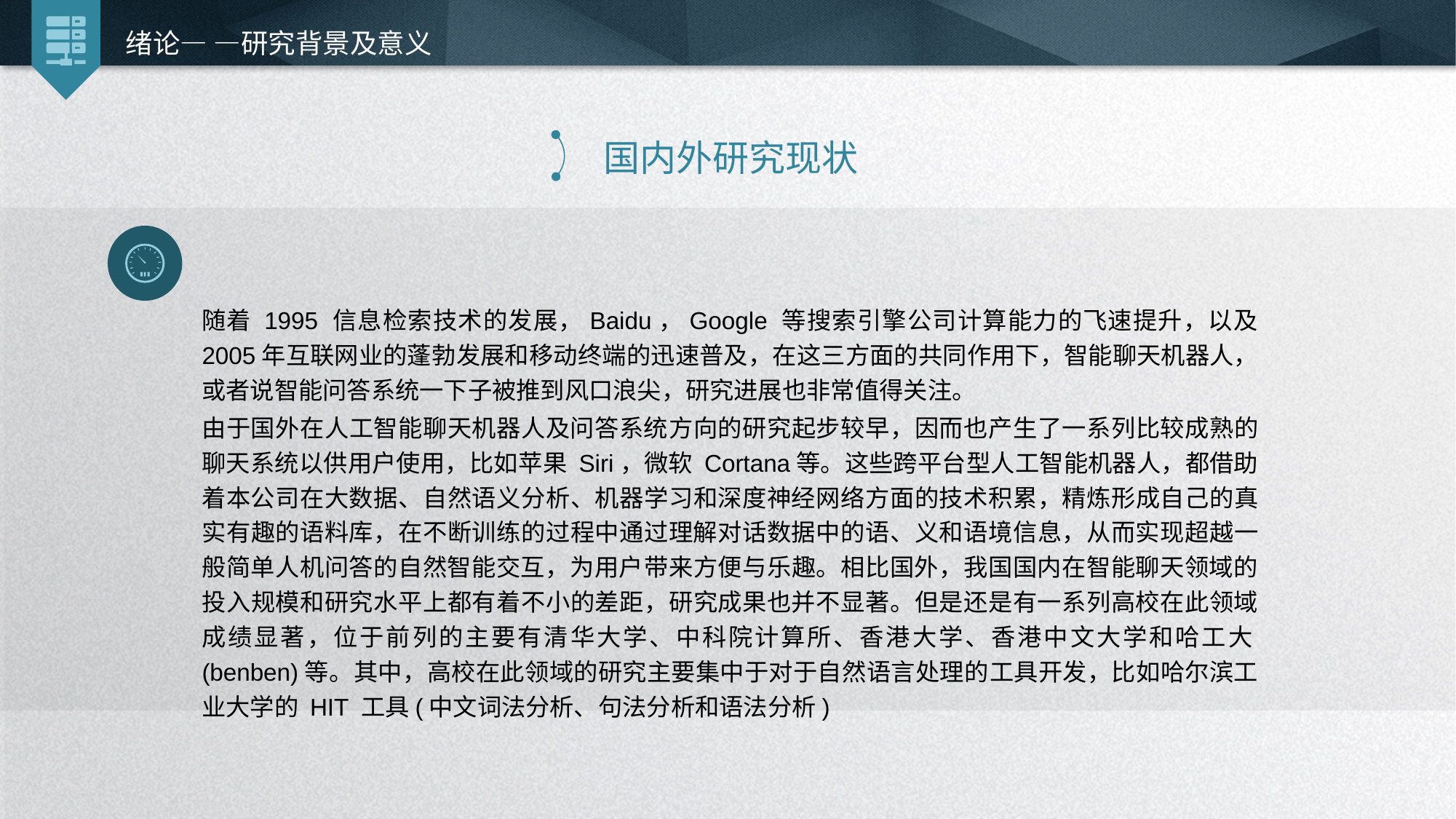

绪论— —研究背景及意义

国内外研究现状

随着 1995 信息检索技术的发展，Baidu，Google 等搜索引擎公司计算能力的飞速提升，以及 2005年互联网业的蓬勃发展和移动终端的迅速普及，在这三方面的共同作用下，智能聊天机器人，或者说智能问答系统一下子被推到风口浪尖，研究进展也非常值得关注。
由于国外在人工智能聊天机器人及问答系统方向的研究起步较早，因而也产生了一系列比较成熟的聊天系统以供用户使用，比如苹果 Siri，微软 Cortana等。这些跨平台型人工智能机器人，都借助着本公司在大数据、自然语义分析、机器学习和深度神经网络方面的技术积累，精炼形成自己的真实有趣的语料库，在不断训练的过程中通过理解对话数据中的语、义和语境信息，从而实现超越一般简单人机问答的自然智能交互，为用户带来方便与乐趣。相比国外，我国国内在智能聊天领域的投入规模和研究水平上都有着不小的差距，研究成果也并不显著。但是还是有一系列高校在此领域成绩显著，位于前列的主要有清华大学、中科院计算所、香港大学、香港中文大学和哈工大(benben)等。其中，高校在此领域的研究主要集中于对于自然语言处理的工具开发，比如哈尔滨工业大学的 HIT 工具(中文词法分析、句法分析和语法分析)
延时符